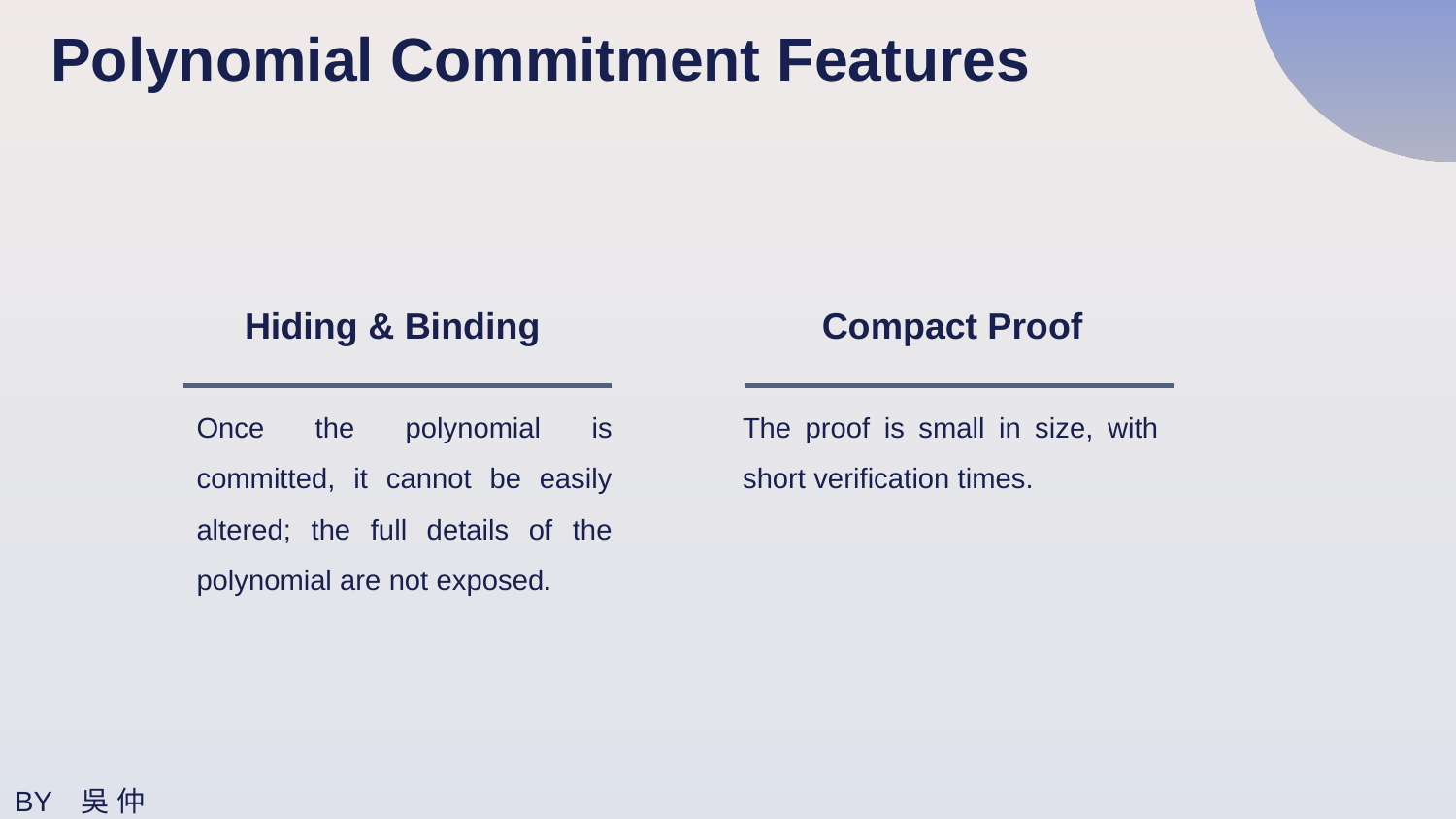

Polynomial Commitment Features
Hiding & Binding
Compact Proof

Once the polynomial is committed, it cannot be easily altered; the full details of the polynomial are not exposed.
The proof is small in size, with short verification times.
BY 吳仲霖